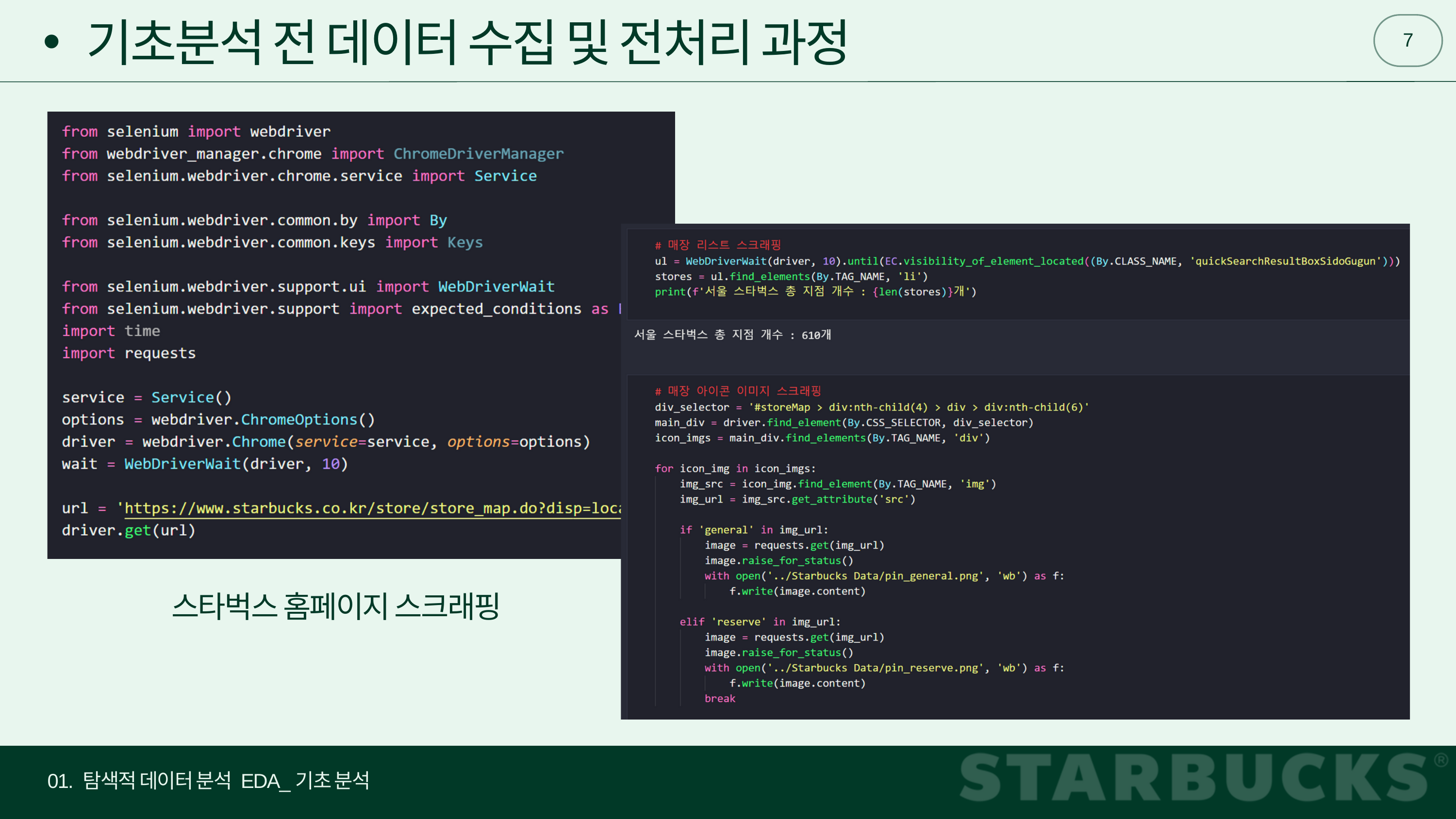

7
기초분석 전 데이터 수집 및 전처리 과정

스타벅스 홈페이지 스크래핑

01. 탐색적 데이터 분석 EDA_기초 분석